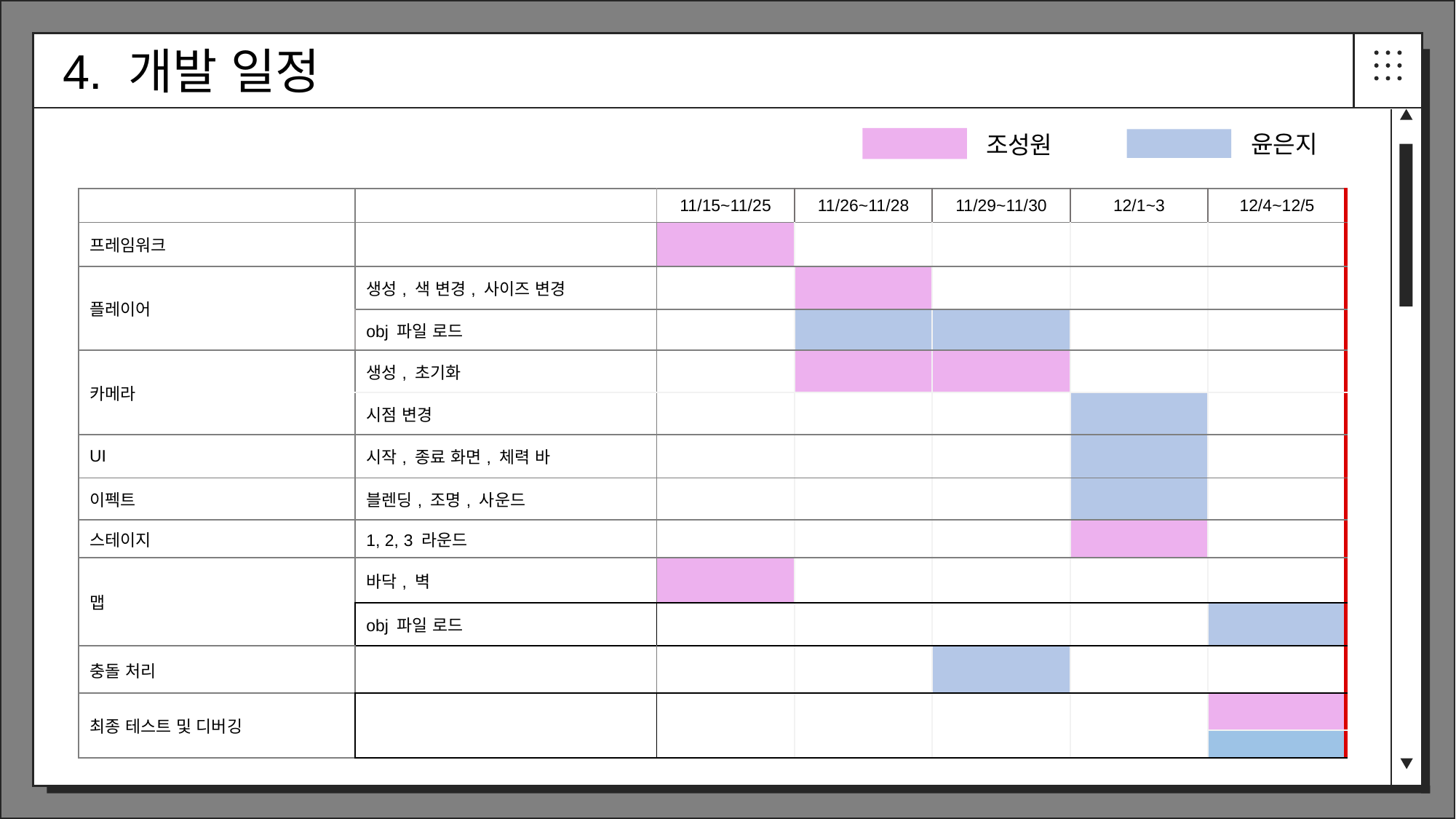

4. 개발 일정
윤은지
조성원

|  |  | 11/15~11/25 | 11/26~11/28 | 11/29~11/30 | 12/1~3 | 12/4~12/5 |
| --- | --- | --- | --- | --- | --- | --- |
| 프레임워크 |  |  |  |  |  |  |
| 플레이어 | 생성, 색 변경, 사이즈 변경 |  |  |  |  |  |
| 클라이언트 다같이 | obj 파일 로드 |  |  |  |  |  |
| 카메라 | 생성, 초기화 |  |  |  |  |  |
| 김선아 (클라) | 시점 변경 |  |  |  |  |  |
| UI | 시작, 종료 화면, 체력 바 |  |  |  |  |  |
| 이펙트 | 블렌딩, 조명, 사운드 |  |  |  |  |  |
| 스테이지 | 1, 2, 3 라운드 |  |  |  |  |  |
| 맵 | 바닥, 벽 |  |  |  |  |  |
| 서버 | obj 파일 로드 |  |  |  |  |  |
| 충돌 처리 |  |  |  |  |  |  |
| 최종 테스트 및 디버깅 |  |  |  |  |  |  |
|  |  |  |  |  |  |  |